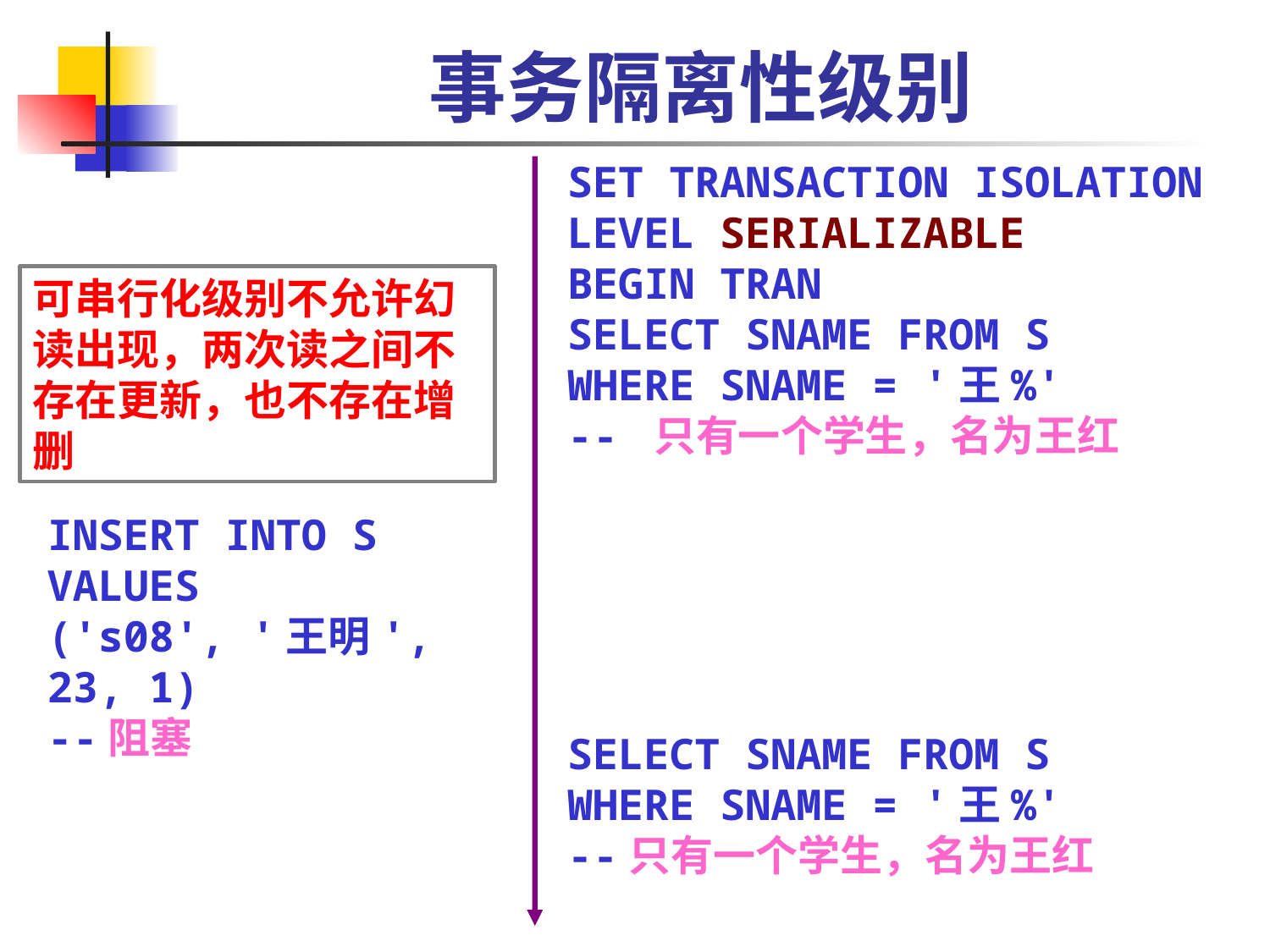

# 事务隔离性级别
SET TRANSACTION ISOLATION LEVEL SERIALIZABLE
BEGIN TRAN
SELECT SNAME FROM S
WHERE SNAME = '王%'
-- 只有一个学生，名为王红

可串行化级别不允许幻读出现，两次读之间不存在更新，也不存在增删
INSERT INTO S VALUES
('s08', '王明', 23, 1)
--阻塞
SELECT SNAME FROM S
WHERE SNAME = '王%'
--只有一个学生，名为王红